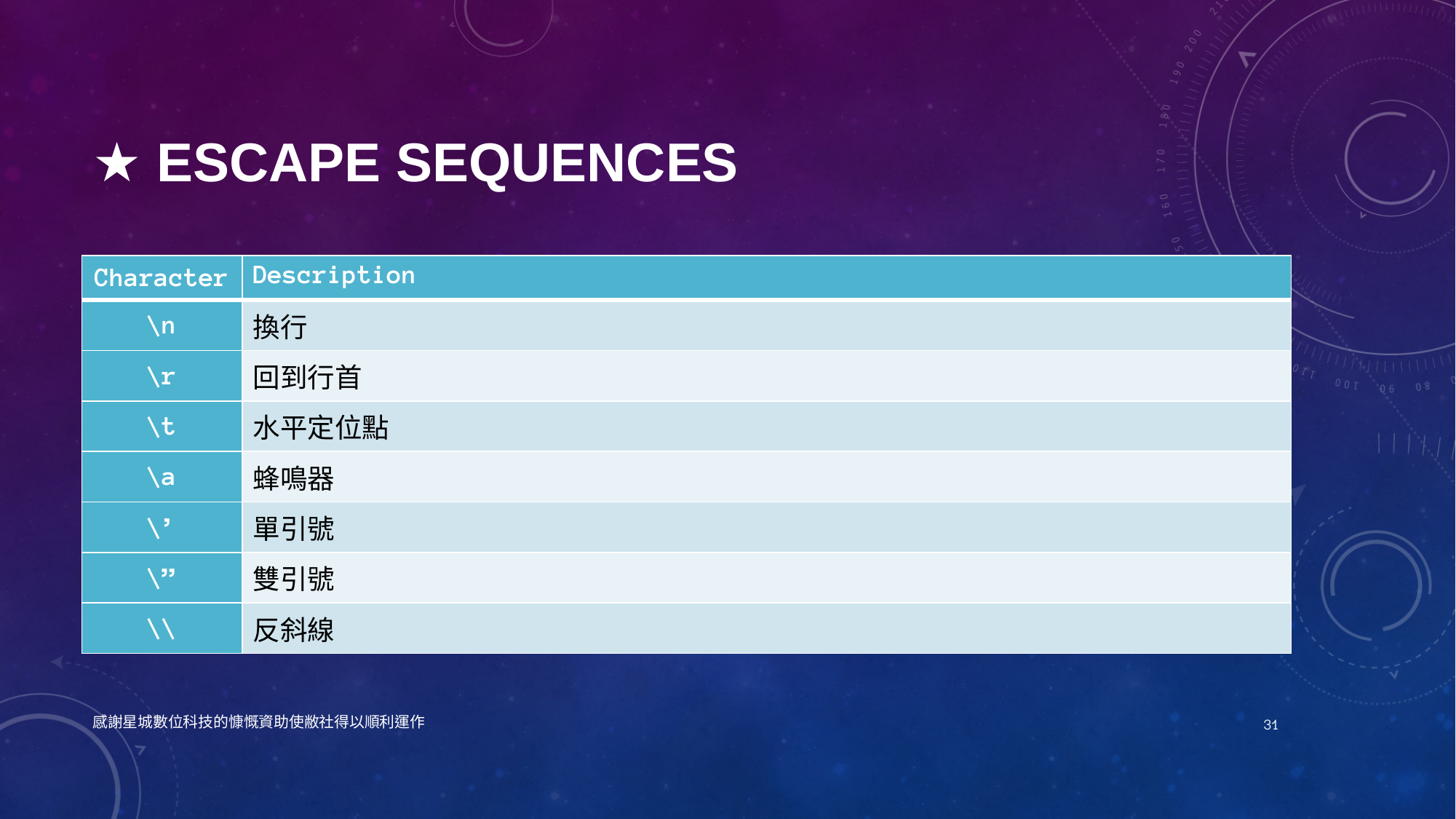

# ★ Escape Sequences
| Character | Description |
| --- | --- |
| \n | 換行 |
| \r | 回到行首 |
| \t | 水平定位點 |
| \a | 蜂鳴器 |
| \’ | 單引號 |
| \” | 雙引號 |
| \\ | 反斜線 |
感謝星城數位科技的慷慨資助使敝社得以順利運作
31